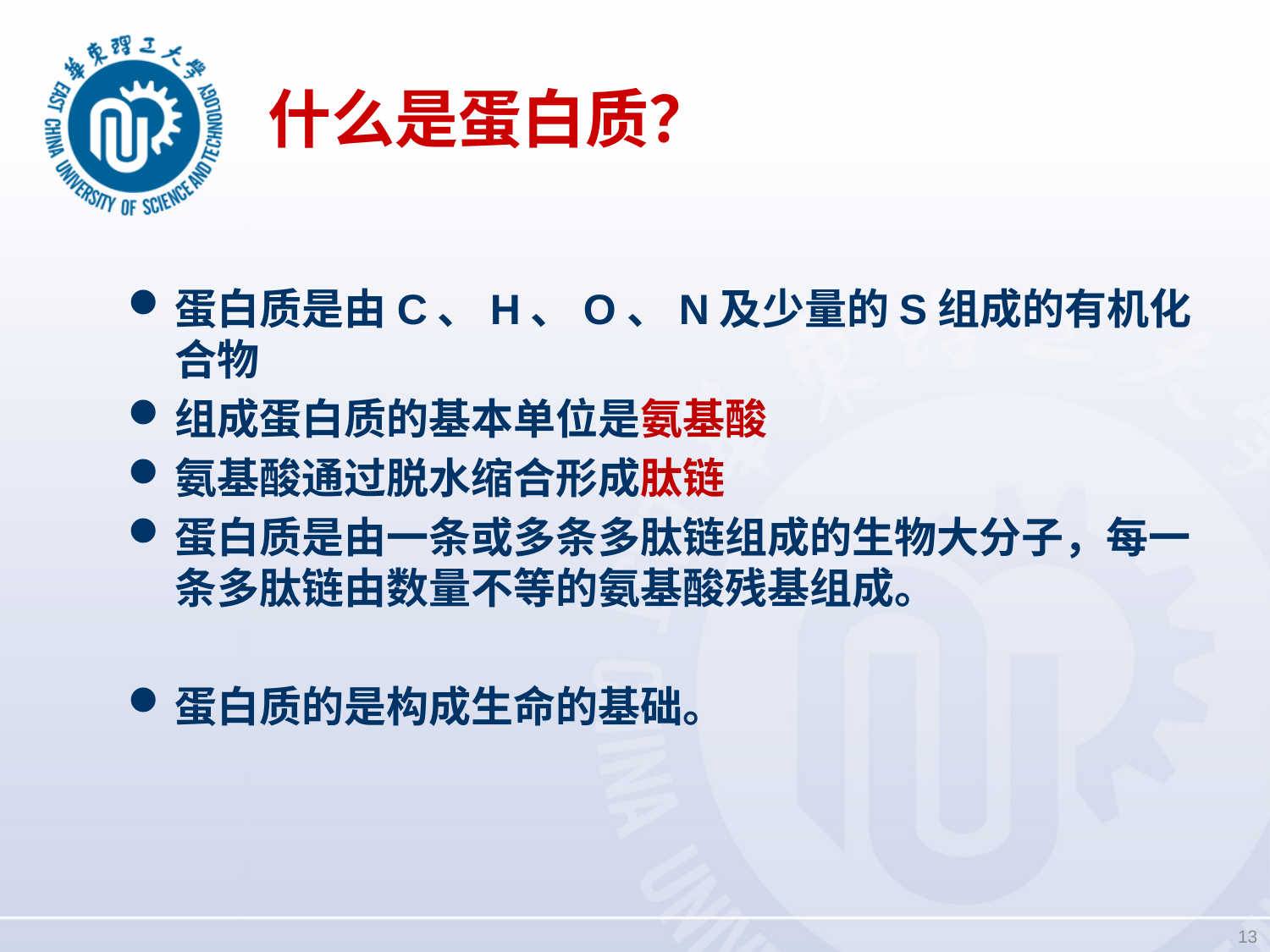

# 什么是蛋白质？
蛋白质是由C、H、O、N及少量的S组成的有机化合物
组成蛋白质的基本单位是氨基酸
氨基酸通过脱水缩合形成肽链
蛋白质是由一条或多条多肽链组成的生物大分子，每一条多肽链由数量不等的氨基酸残基组成。

蛋白质的是构成生命的基础。

13